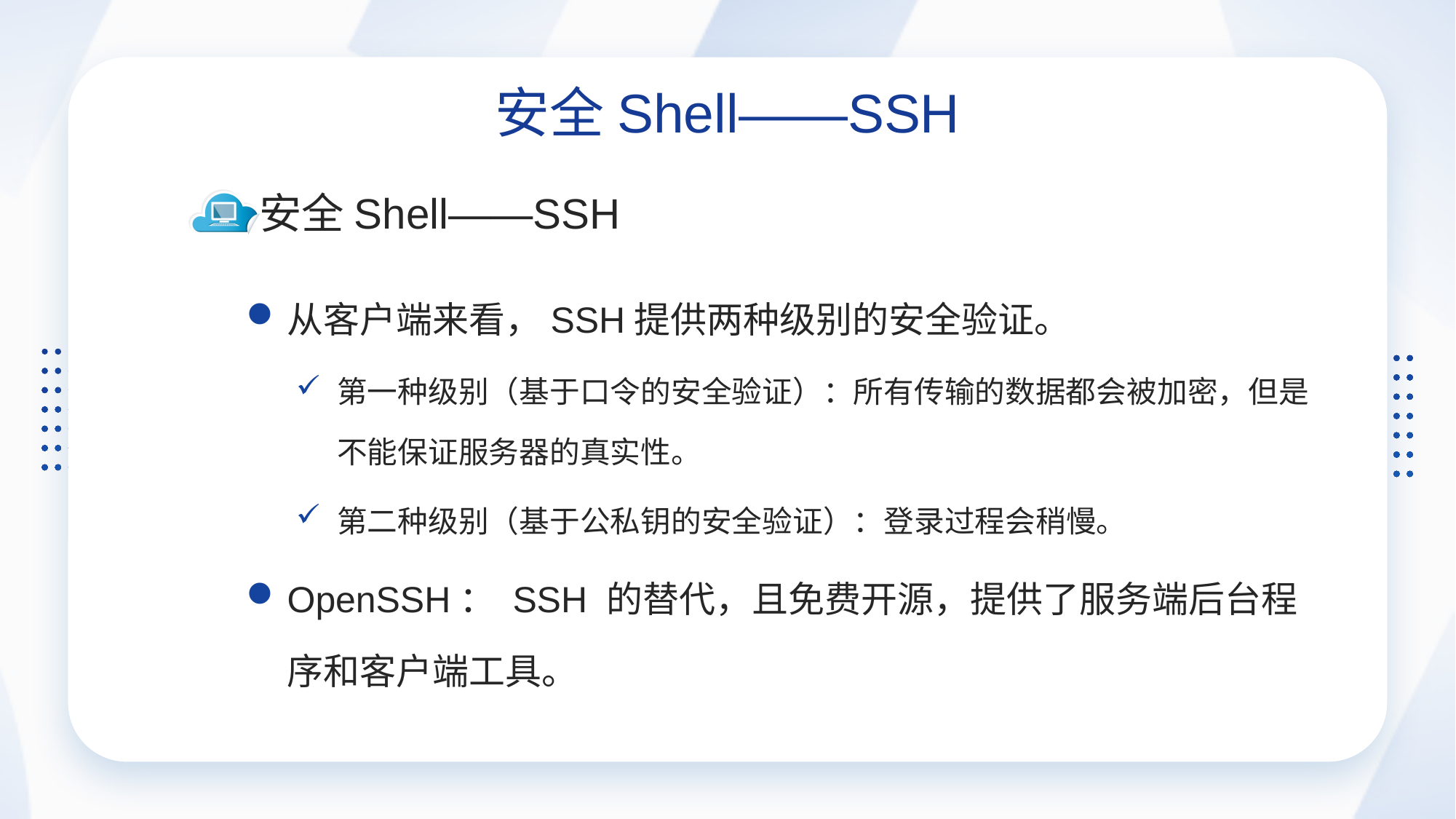

安全Shell——SSH
安全Shell——SSH
从客户端来看，SSH提供两种级别的安全验证。
第一种级别（基于口令的安全验证）：所有传输的数据都会被加密，但是不能保证服务器的真实性。
第二种级别（基于公私钥的安全验证）：登录过程会稍慢。
OpenSSH： SSH 的替代，且免费开源，提供了服务端后台程序和客户端工具。